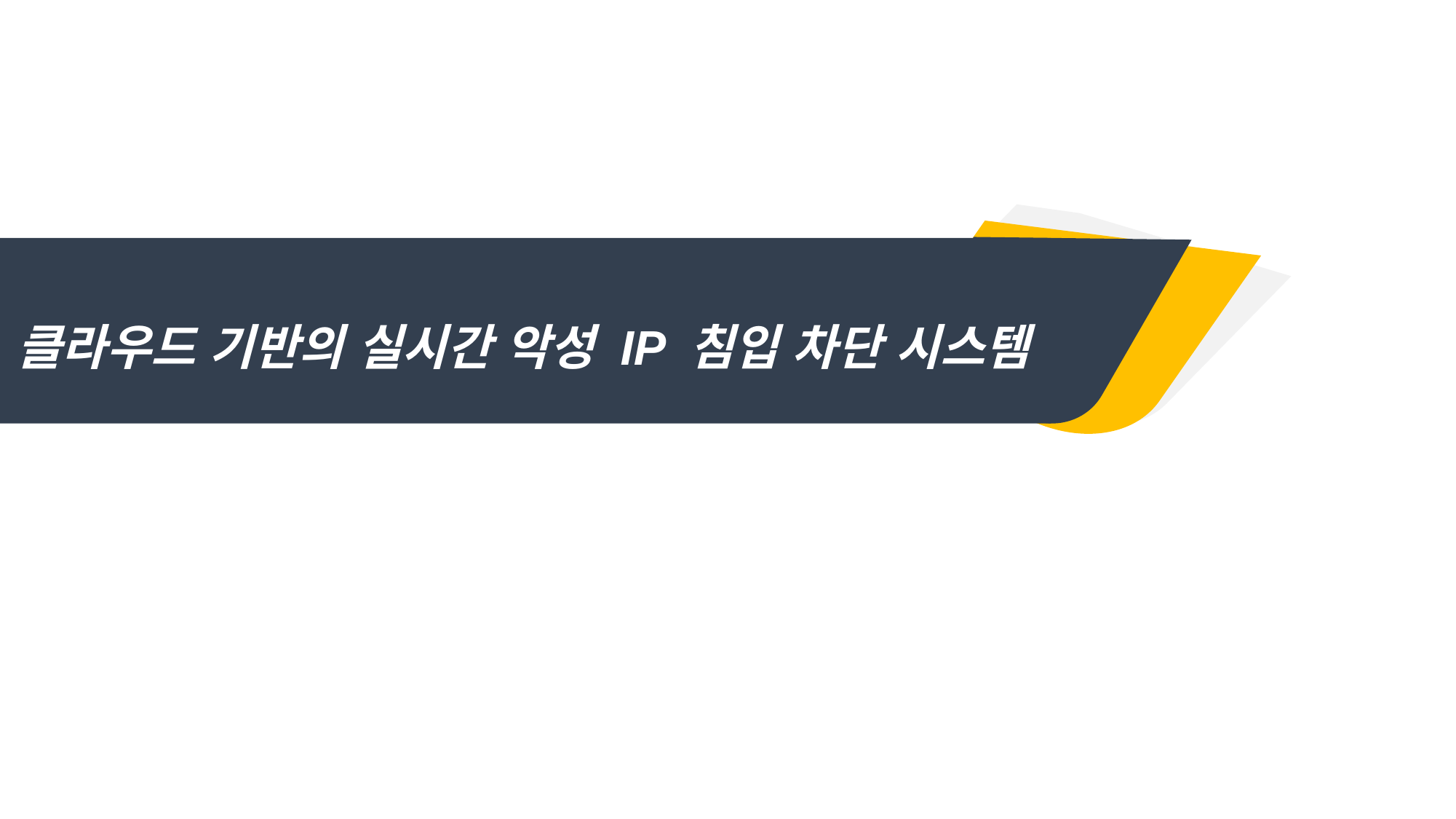

클라우드 기반의 실시간 악성 IP 침입 차단 시스템